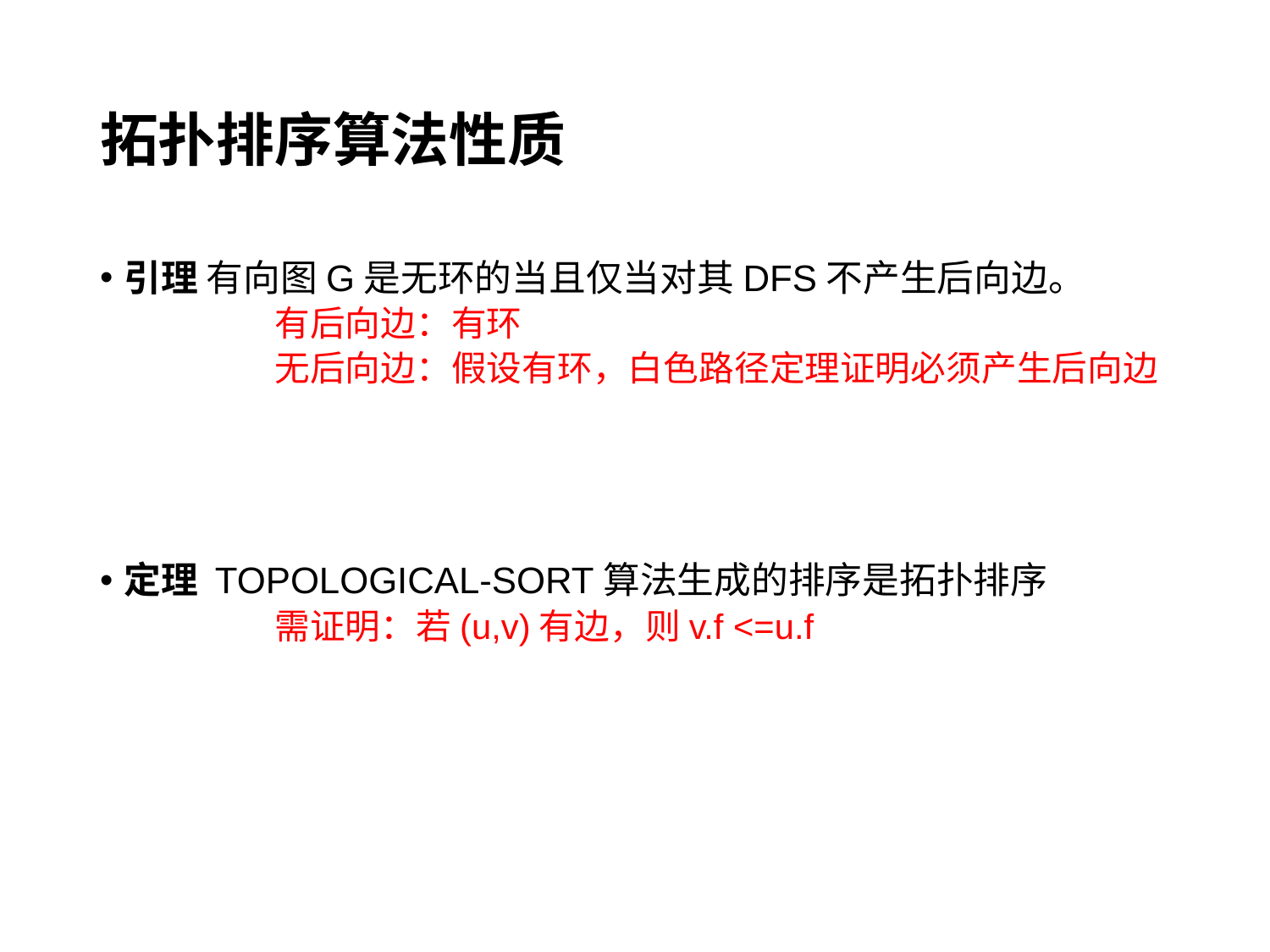

# 拓扑排序算法性质
引理 有向图G是无环的当且仅当对其DFS不产生后向边。
	有后向边：有环
	无后向边：假设有环，白色路径定理证明必须产生后向边

定理 TOPOLOGICAL-SORT算法生成的排序是拓扑排序
	需证明：若(u,v)有边，则v.f <=u.f